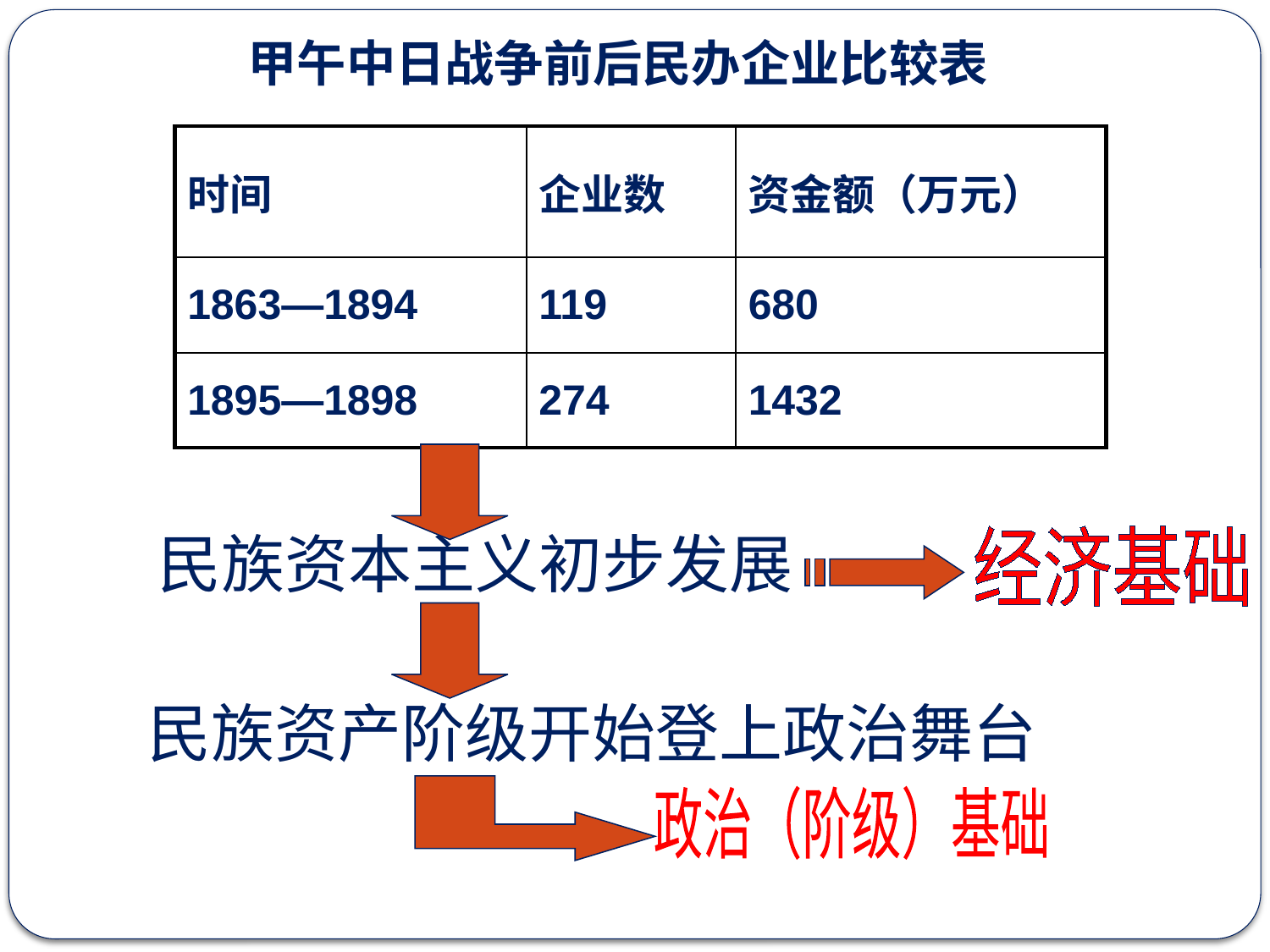

甲午中日战争前后民办企业比较表
| 时间 | 企业数 | 资金额（万元） |
| --- | --- | --- |
| 1863—1894 | 119 | 680 |
| 1895—1898 | 274 | 1432 |

民族资本主义初步发展
经济基础

民族资产阶级开始登上政治舞台

政治（阶级）基础